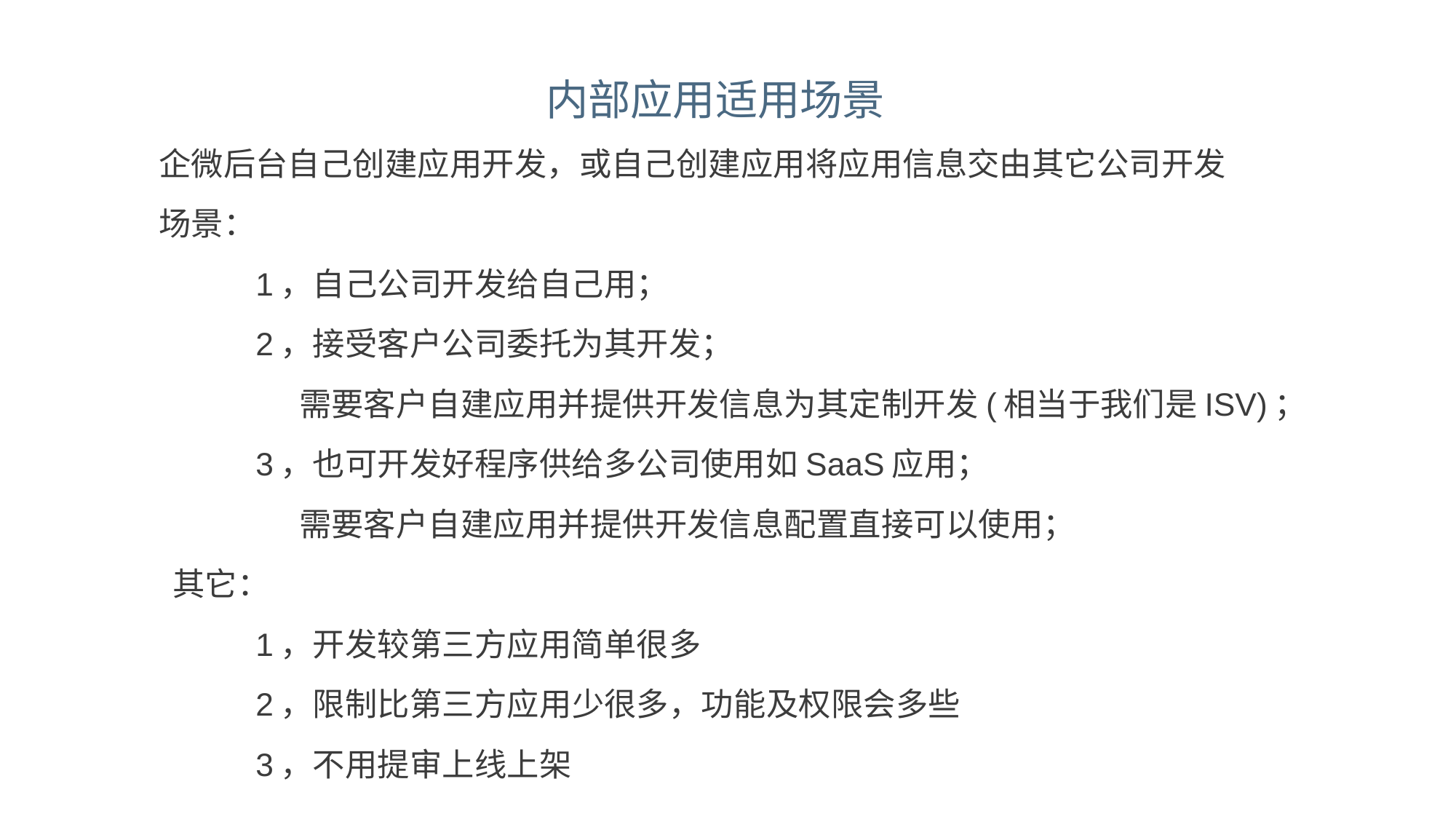

# 内部应用适用场景
企微后台自己创建应用开发，或自己创建应用将应用信息交由其它公司开发
场景：
	1，自己公司开发给自己用；
	2，接受客户公司委托为其开发；
	     需要客户自建应用并提供开发信息为其定制开发(相当于我们是ISV)；
	3，也可开发好程序供给多公司使用如SaaS应用；
	     需要客户自建应用并提供开发信息配置直接可以使用；
 其它：
	1，开发较第三方应用简单很多
	2，限制比第三方应用少很多，功能及权限会多些
	3，不用提审上线上架